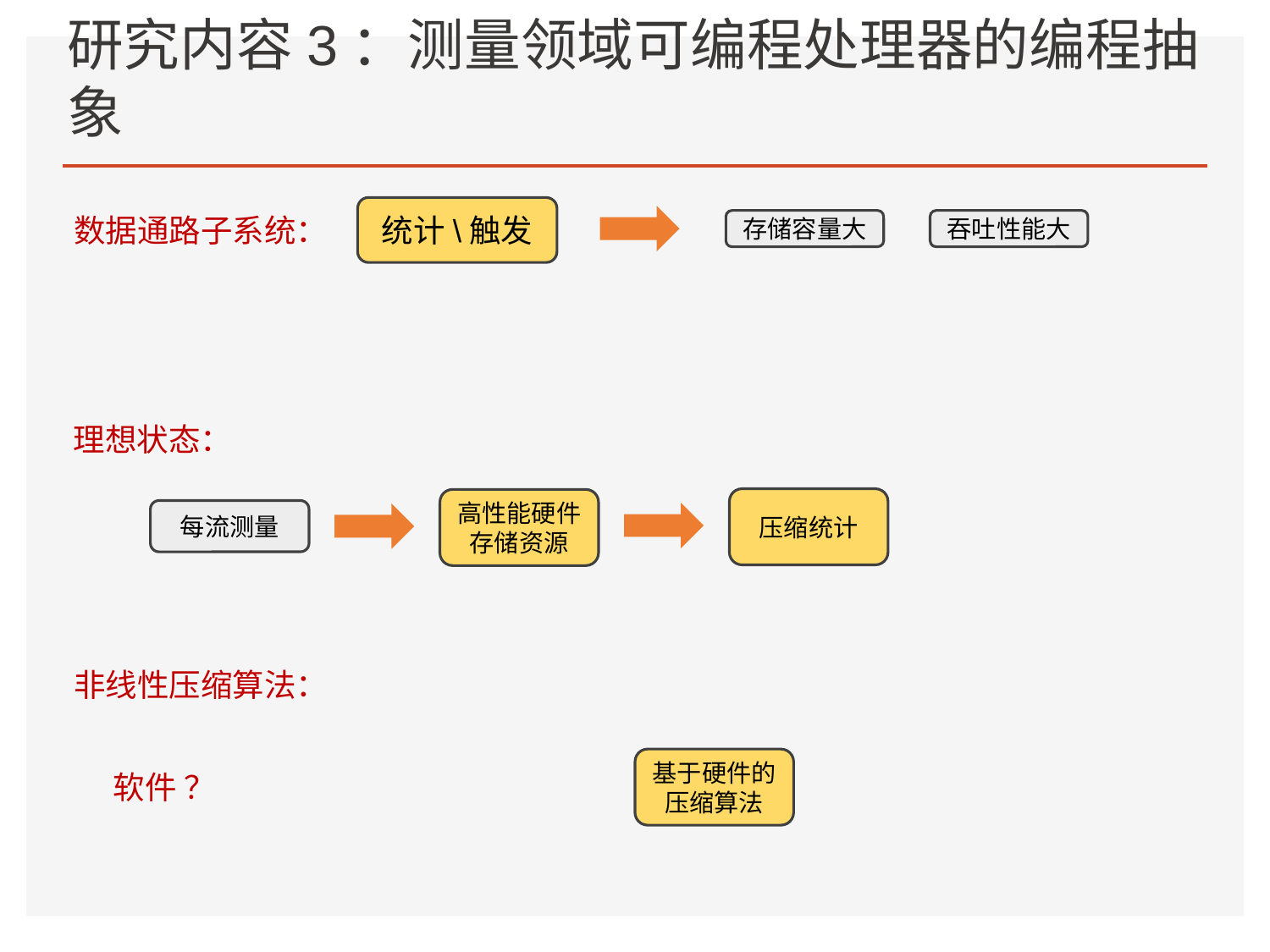

# 研究内容3：测量领域可编程处理器的编程抽象

统计\触发
数据通路子系统：

存储容量大
吞吐性能大

2. 解决资源效率低的问题。
理想状态：
压缩统计
高性能硬件存储资源
每流测量

智慧物流
非线性压缩算法：
智慧交通
智慧医疗
基于硬件的压缩算法
软件 ？